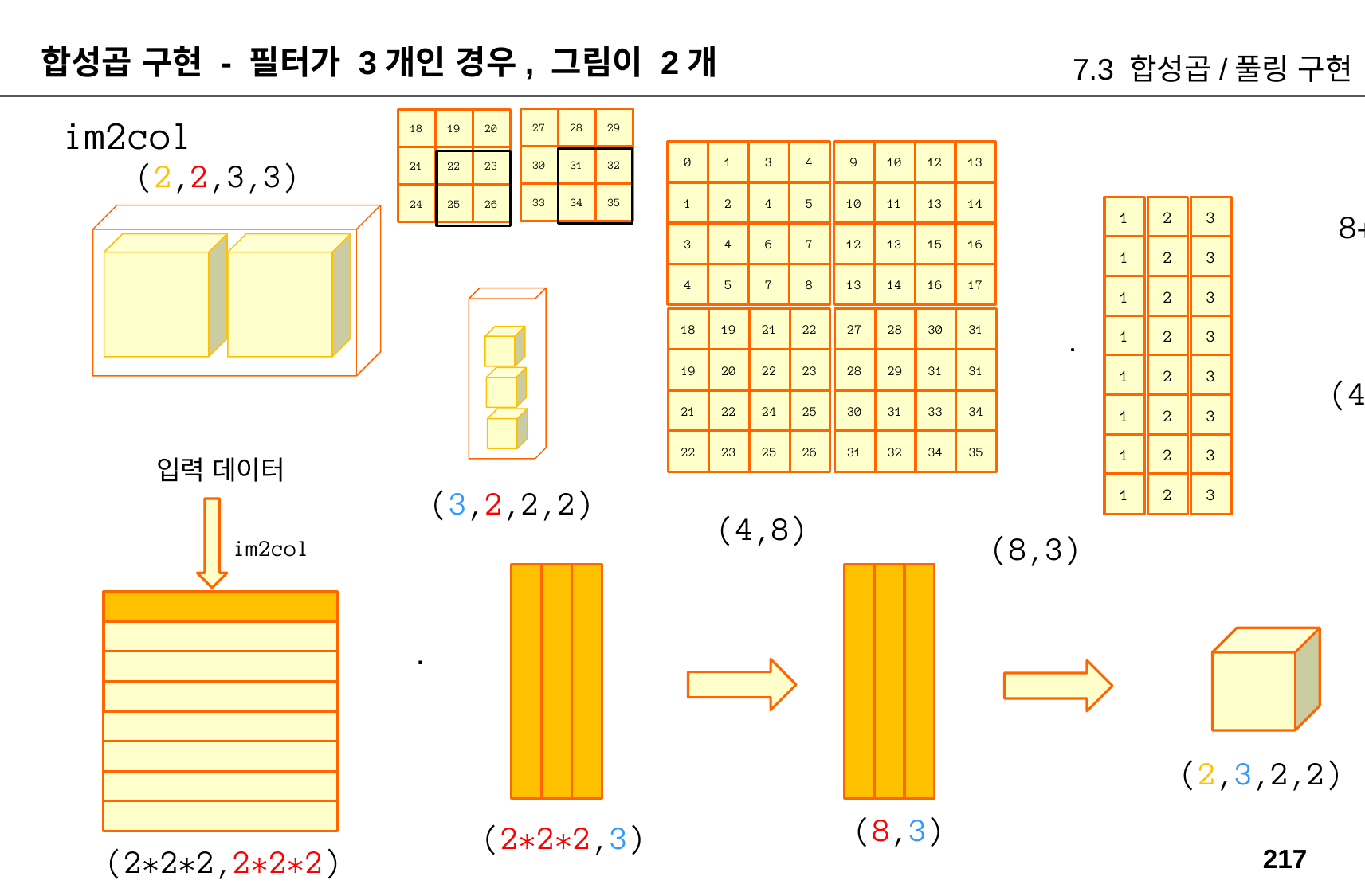

합성곱 구현 - 필터가 3개인 경우, 그림이 2개
7.3 합성곱/풀링 구현
im2col
27
28
29
30
31
32
33
34
35
18
19
20
21
22
23
24
25
26
13
4
12
3
10
1
9
0
(2,2,3,3)

14
5
13
4
11
2
10
1
1
2
3
8+44*2+3

16
7
15
6
13
4
12
3

1
2
3
17
8
16
7
14
5
13
4
1
2
3

31
22
30
21
28
19
27
18
.
1
2
3

31
23
31
22
29
20
28
19
1
2
3
(4,1)

34
25
33
24
31
22
30
21
1
2
3

35
26
34
25
32
23
31
22
1
2
3
입력 데이터
1
2
3
(3,2,2,2)

(4,8)
(8,3)
im2col

.

(2,3,2,2)

(8,3)
(2*2*2,3)
(2*2*2,2*2*2)